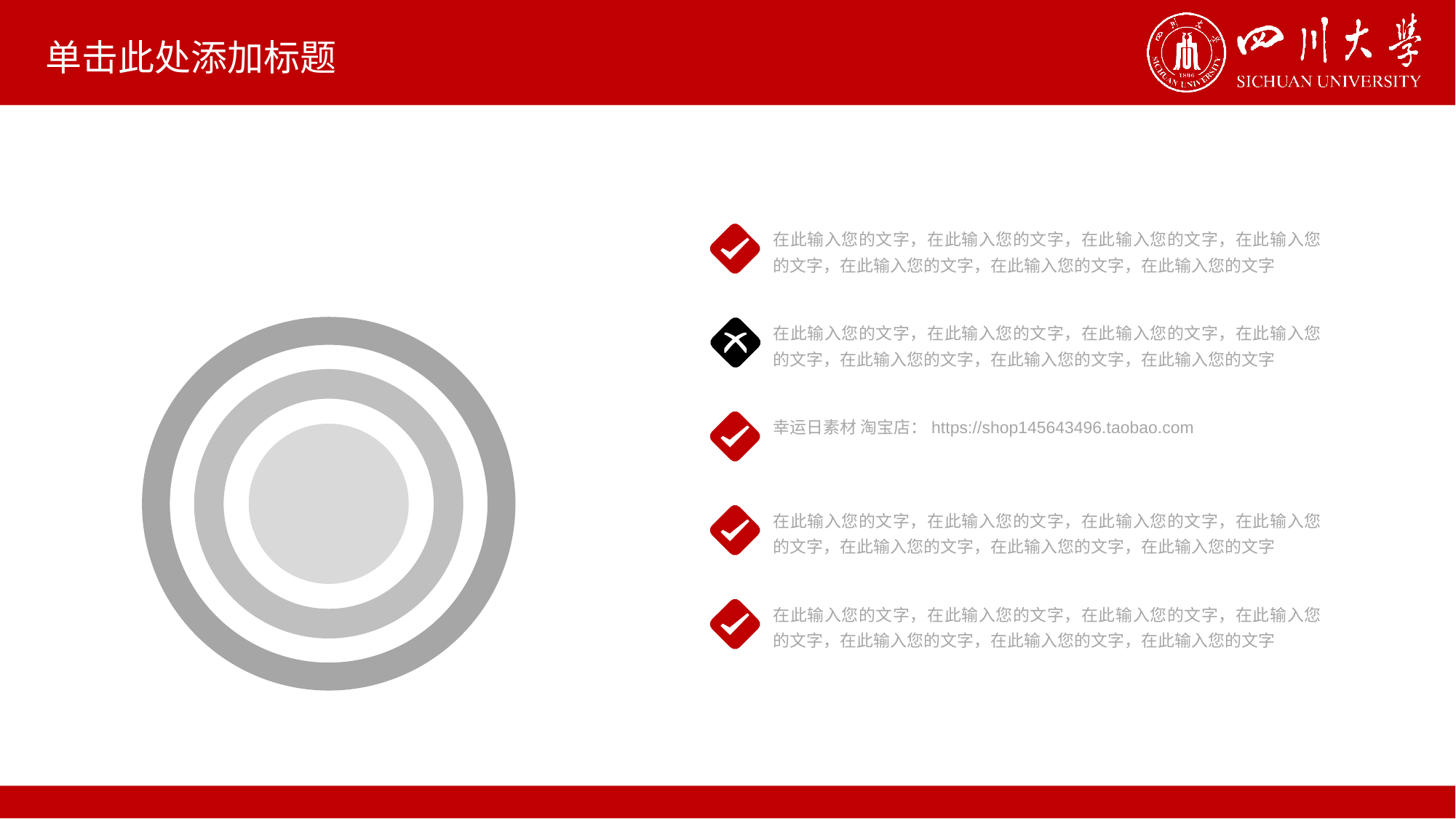

# 单击此处添加标题
在此输入您的文字，在此输入您的文字，在此输入您的文字，在此输入您的文字，在此输入您的文字，在此输入您的文字，在此输入您的文字

在此输入您的文字，在此输入您的文字，在此输入您的文字，在此输入您的文字，在此输入您的文字，在此输入您的文字，在此输入您的文字

幸运日素材 淘宝店：https://shop145643496.taobao.com

在此输入您的文字，在此输入您的文字，在此输入您的文字，在此输入您的文字，在此输入您的文字，在此输入您的文字，在此输入您的文字

在此输入您的文字，在此输入您的文字，在此输入您的文字，在此输入您的文字，在此输入您的文字，在此输入您的文字，在此输入您的文字